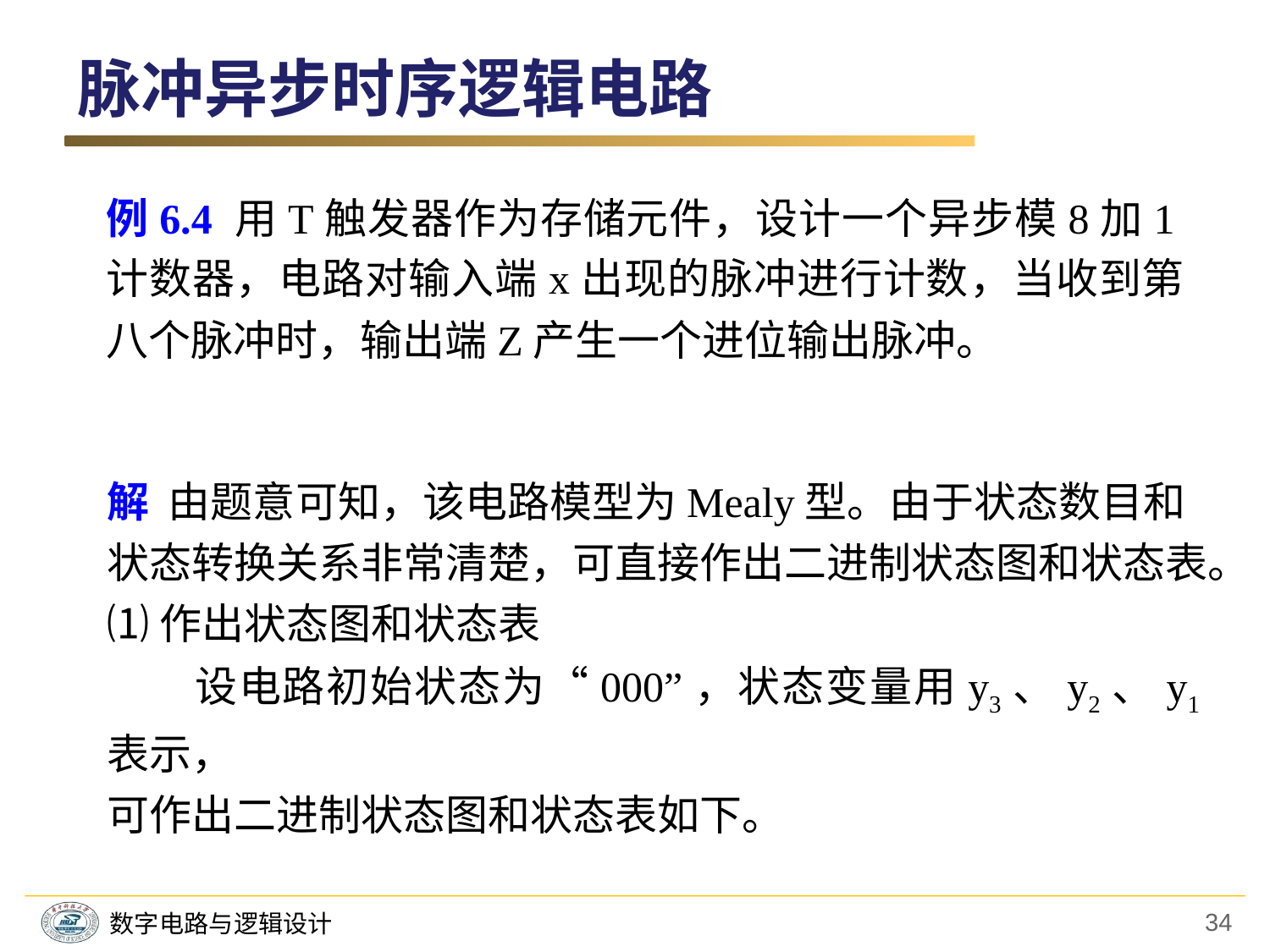

脉冲异步时序逻辑电路
例6.4 用T触发器作为存储元件，设计一个异步模8加1计数器，电路对输入端x出现的脉冲进行计数，当收到第八个脉冲时，输出端Z产生一个进位输出脉冲。
解  由题意可知，该电路模型为Mealy型。由于状态数目和状态转换关系非常清楚，可直接作出二进制状态图和状态表。
⑴作出状态图和状态表
　　设电路初始状态为“000”，状态变量用y3、y2、y1表示，
可作出二进制状态图和状态表如下。
34
数字电路与逻辑设计